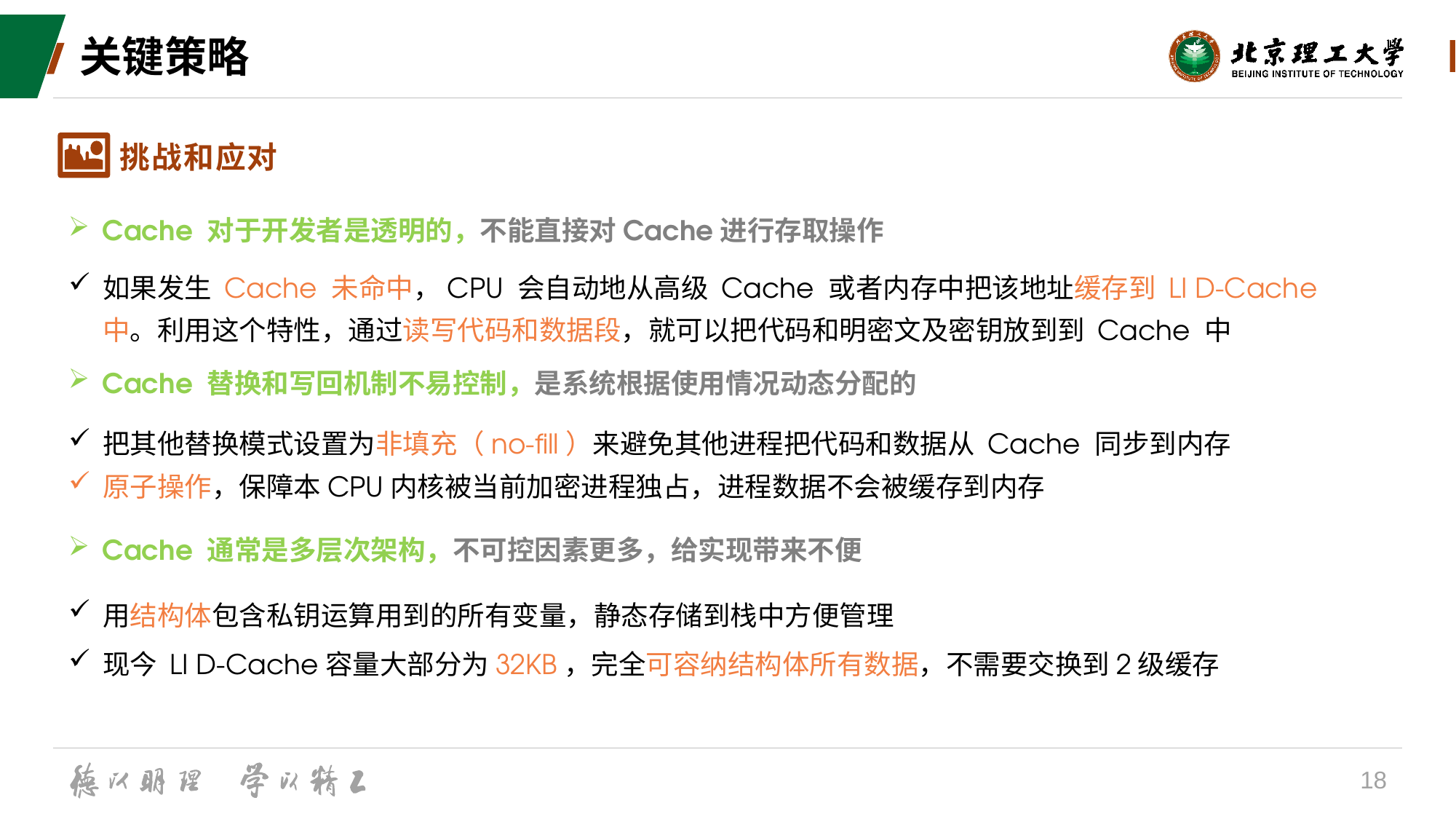

# 关键策略
挑战和应对

Cache 对于开发者是透明的，不能直接对Cache进行存取操作
如果发生 Cache 未命中，CPU 会自动地从高级 Cache 或者内存中把该地址缓存到 LI D-Cache 中。利用这个特性，通过读写代码和数据段，就可以把代码和明密文及密钥放到到 Cache 中
Cache 替换和写回机制不易控制，是系统根据使用情况动态分配的
把其他替换模式设置为非填充（no-fill）来避免其他进程把代码和数据从 Cache 同步到内存
原子操作，保障本CPU内核被当前加密进程独占，进程数据不会被缓存到内存

Cache 通常是多层次架构，不可控因素更多，给实现带来不便
用结构体包含私钥运算用到的所有变量，静态存储到栈中方便管理
现今 LI D-Cache容量大部分为32KB，完全可容纳结构体所有数据，不需要交换到2级缓存